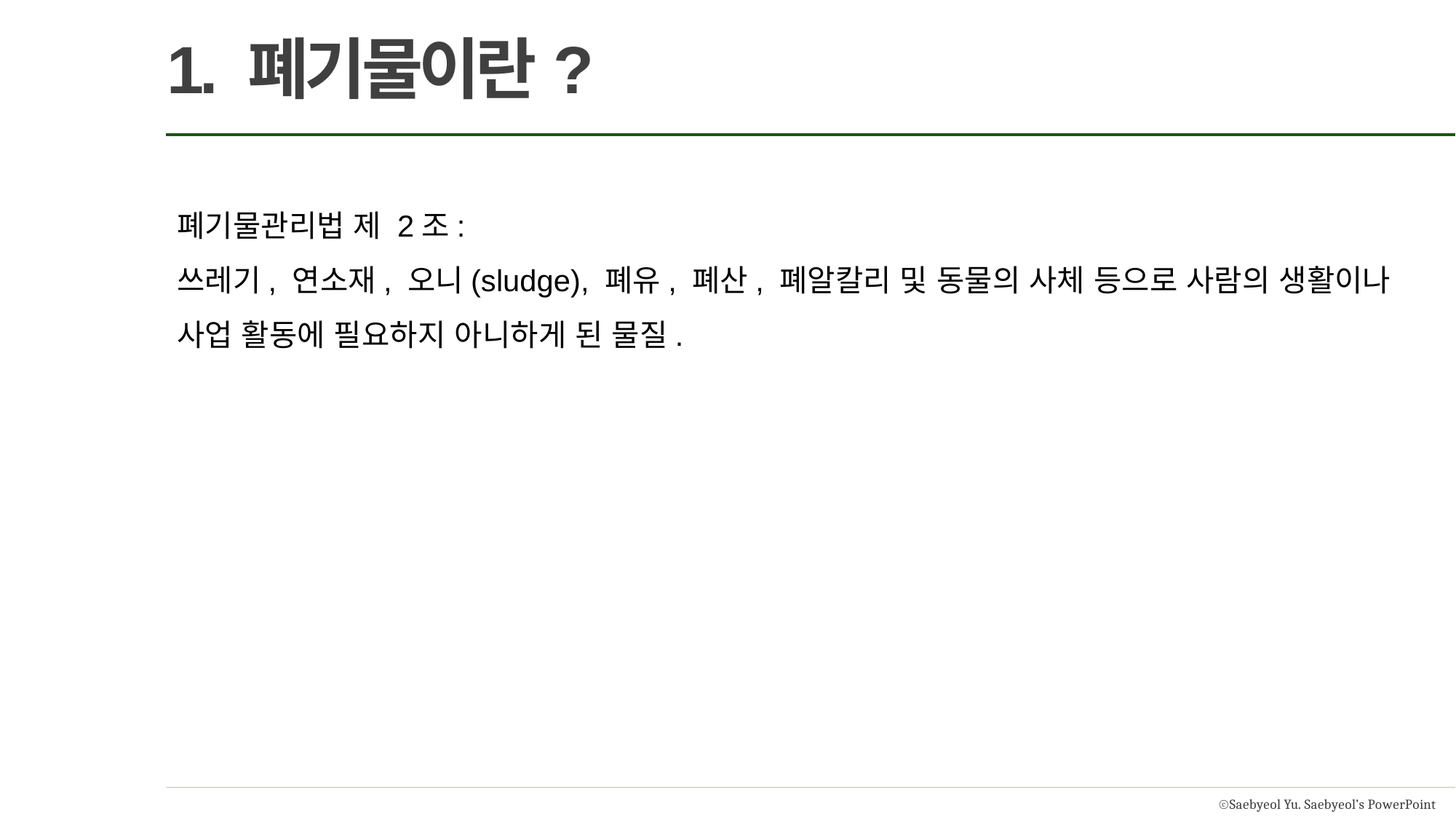

1. 폐기물이란?
폐기물관리법 제 2조:
쓰레기, 연소재, 오니(sludge), 폐유, 폐산, 폐알칼리 및 동물의 사체 등으로 사람의 생활이나 사업 활동에 필요하지 아니하게 된 물질.